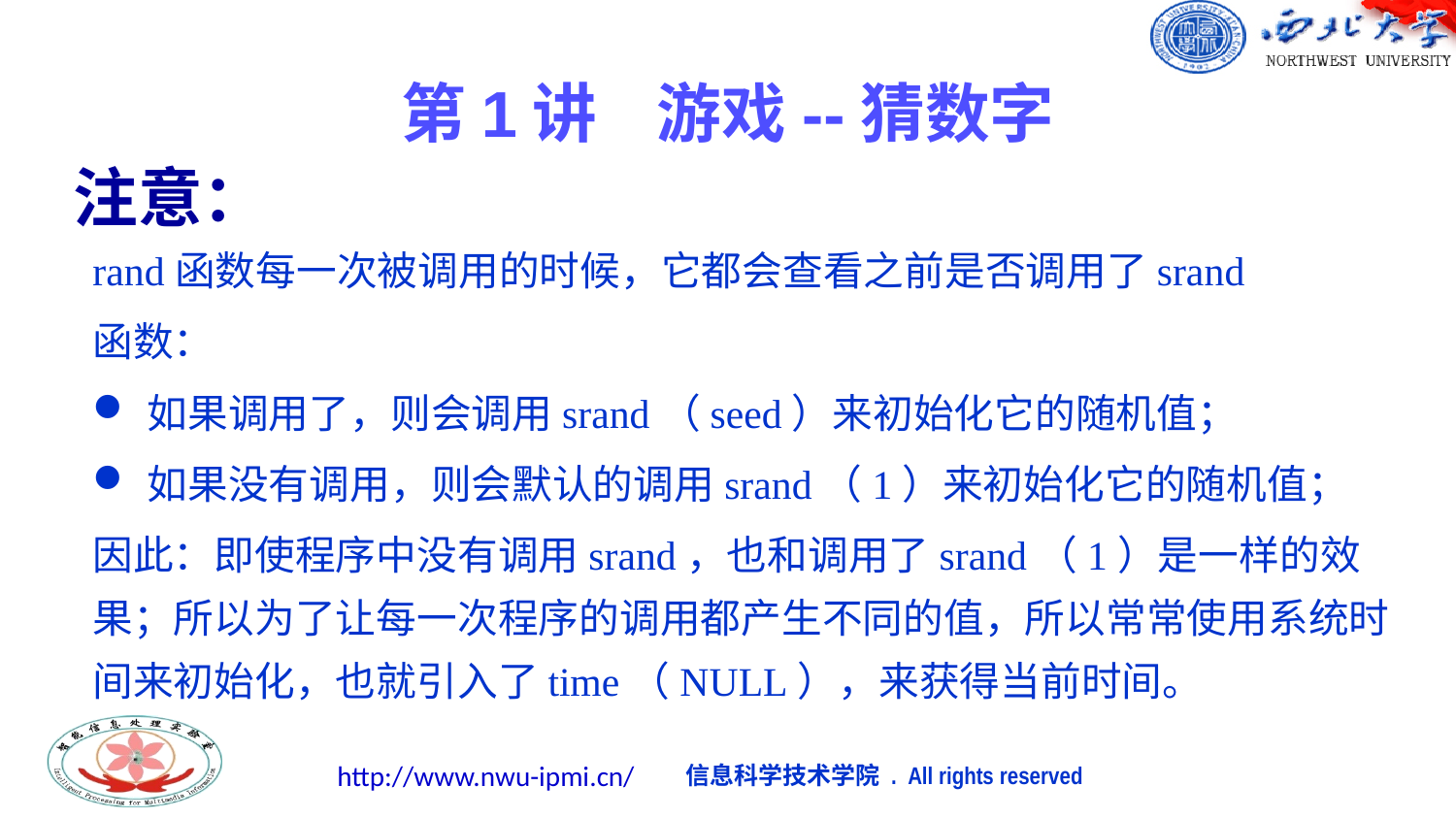

第1讲    游戏--猜数字
# 注意：
rand函数每一次被调用的时候，它都会查看之前是否调用了srand
函数：
如果调用了，则会调用srand（seed）来初始化它的随机值；
如果没有调用，则会默认的调用srand（1）来初始化它的随机值；
因此：即使程序中没有调用srand，也和调用了srand（1）是一样的效果；所以为了让每一次程序的调用都产生不同的值，所以常常使用系统时间来初始化，也就引入了time（NULL），来获得当前时间。